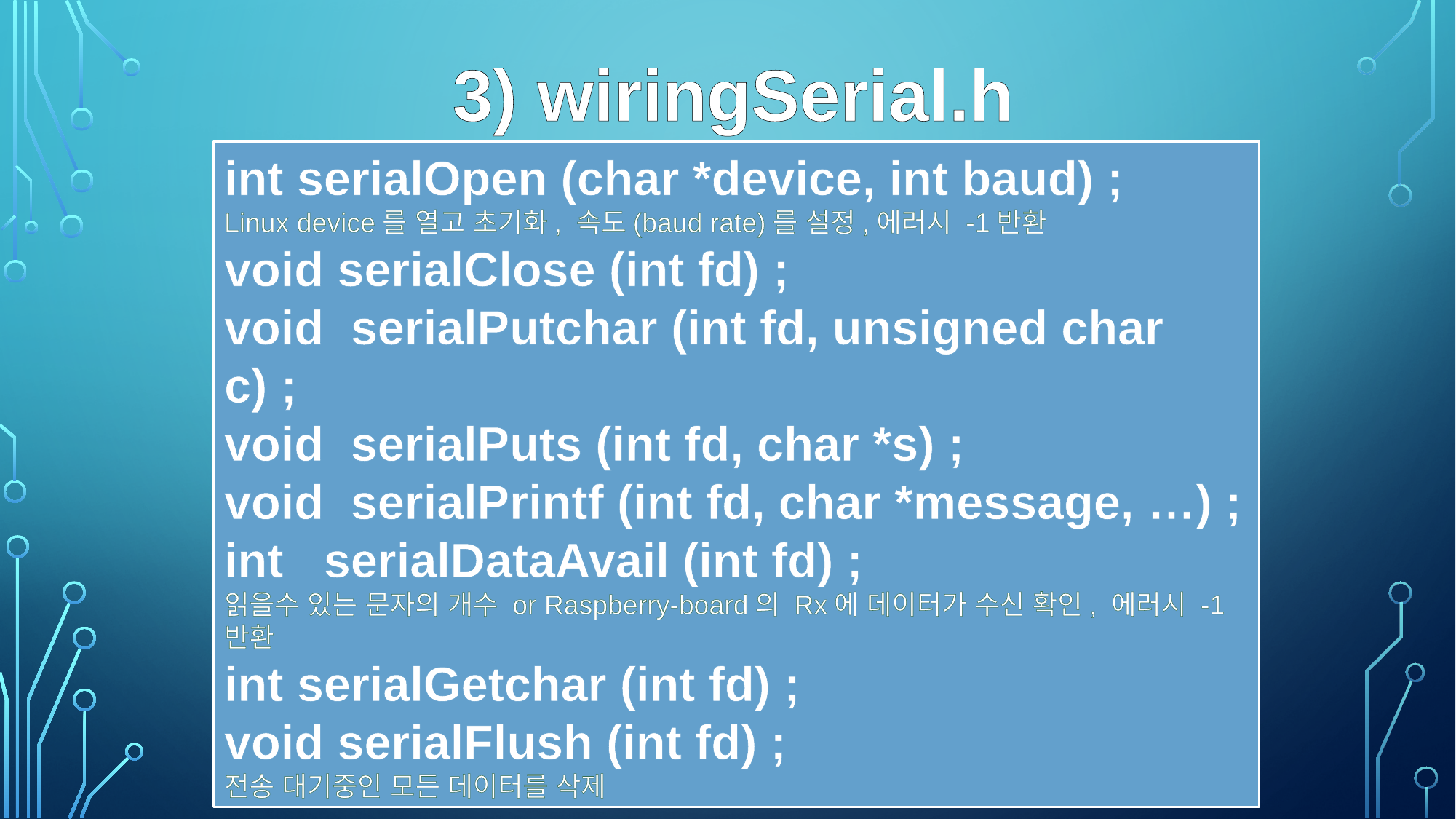

3) wiringSerial.h
int serialOpen (char *device, int baud) ;
Linux device를 열고 초기화, 속도(baud rate)를 설정,에러시 -1반환
void serialClose (int fd) ;
void  serialPutchar (int fd, unsigned char c) ;
void  serialPuts (int fd, char *s) ;
void  serialPrintf (int fd, char *message, …) ;
int   serialDataAvail (int fd) ;
읽을수 있는 문자의 개수 or Raspberry-board의 Rx에 데이터가 수신 확인, 에러시 -1반환
int serialGetchar (int fd) ;
void serialFlush (int fd) ;
전송 대기중인 모든 데이터를 삭제
http://wiringpi.com/reference/serial-library/